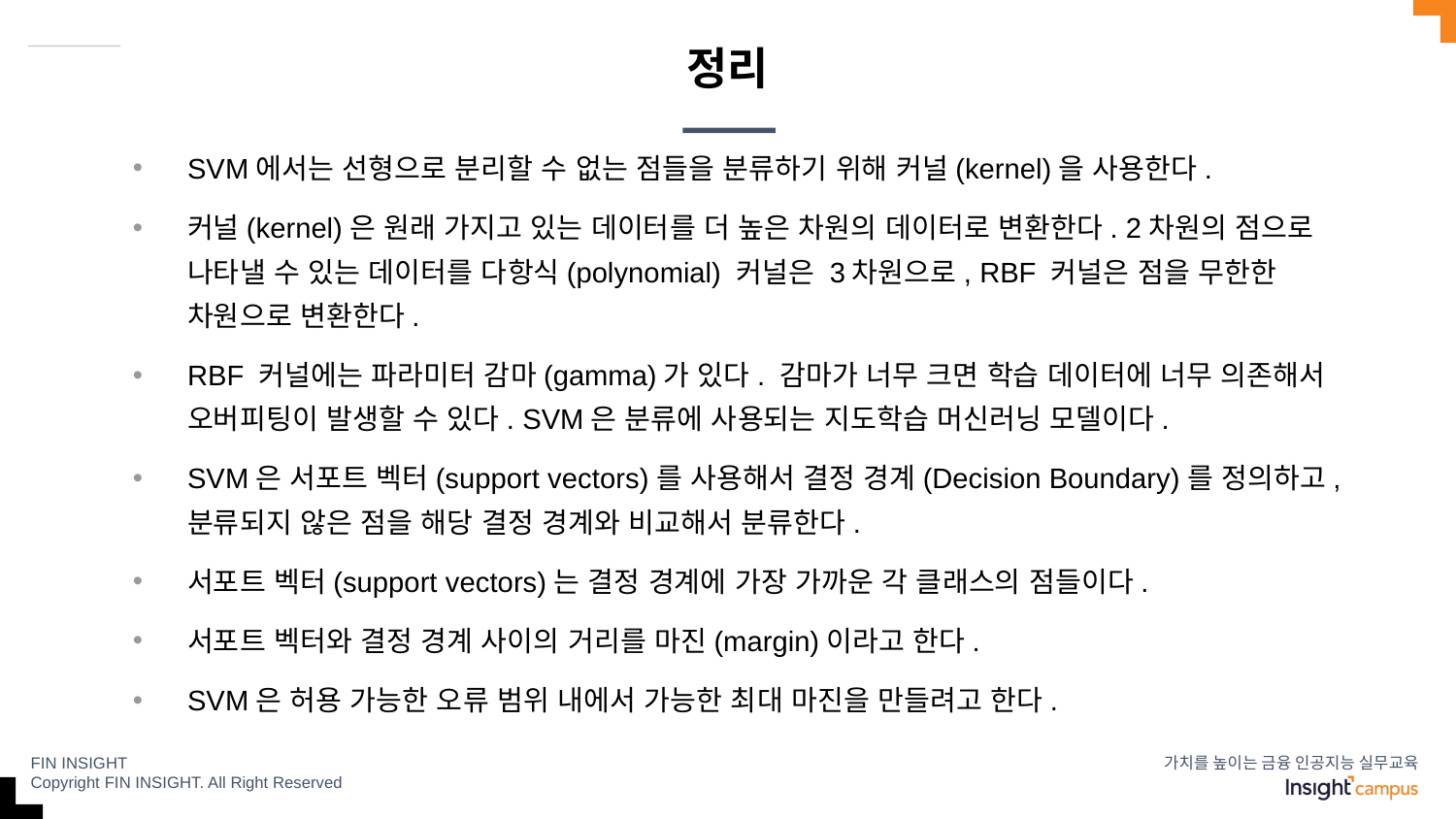

# 정리
SVM에서는 선형으로 분리할 수 없는 점들을 분류하기 위해 커널(kernel)을 사용한다.
커널(kernel)은 원래 가지고 있는 데이터를 더 높은 차원의 데이터로 변환한다. 2차원의 점으로 나타낼 수 있는 데이터를 다항식(polynomial) 커널은 3차원으로, RBF 커널은 점을 무한한 차원으로 변환한다.
RBF 커널에는 파라미터 감마(gamma)가 있다. 감마가 너무 크면 학습 데이터에 너무 의존해서 오버피팅이 발생할 수 있다. SVM은 분류에 사용되는 지도학습 머신러닝 모델이다.
SVM은 서포트 벡터(support vectors)를 사용해서 결정 경계(Decision Boundary)를 정의하고, 분류되지 않은 점을 해당 결정 경계와 비교해서 분류한다.
서포트 벡터(support vectors)는 결정 경계에 가장 가까운 각 클래스의 점들이다.
서포트 벡터와 결정 경계 사이의 거리를 마진(margin)이라고 한다.
SVM은 허용 가능한 오류 범위 내에서 가능한 최대 마진을 만들려고 한다.